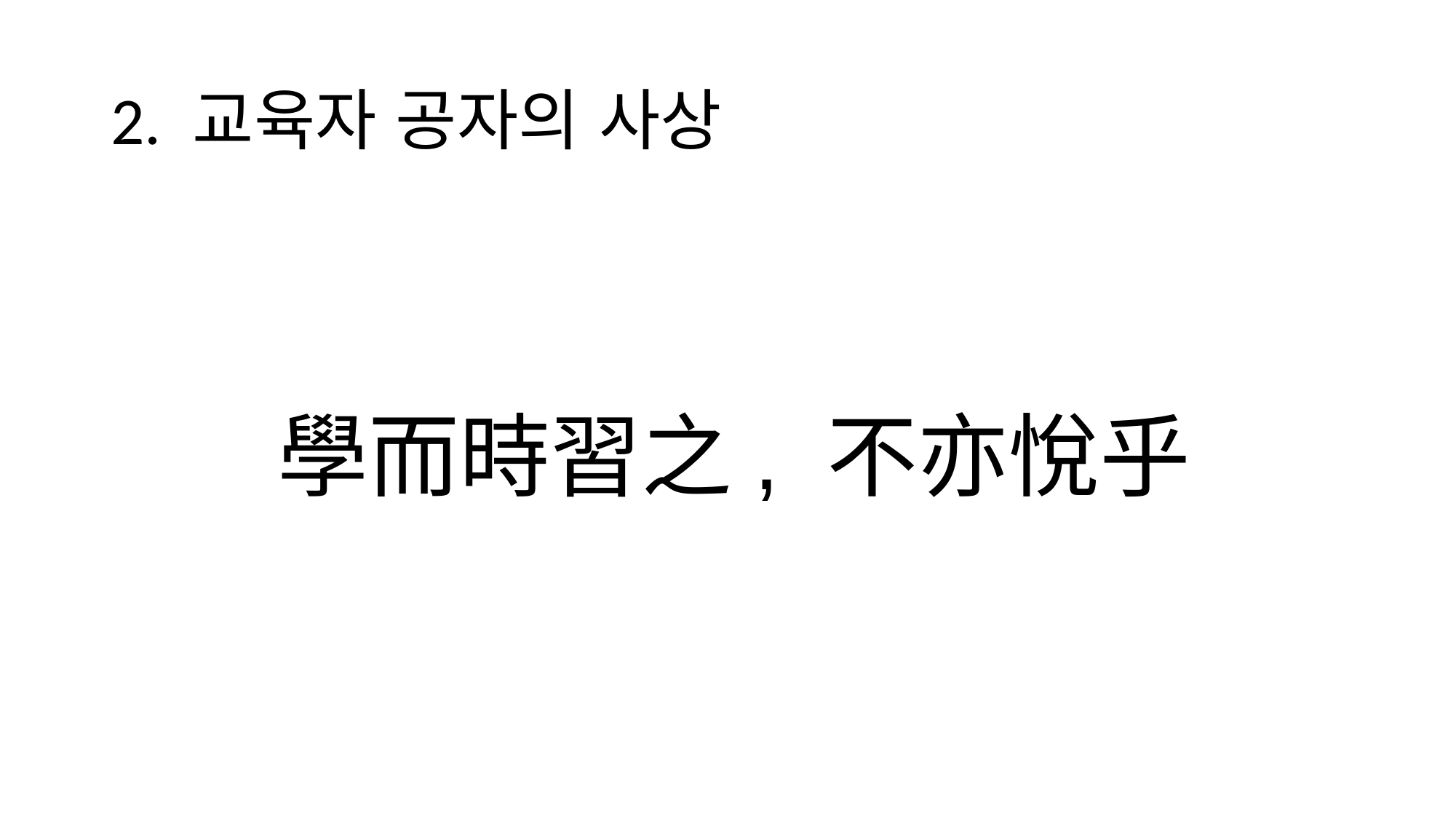

# 2. 교육자 공자의 사상

學而時習之, 不亦悅乎